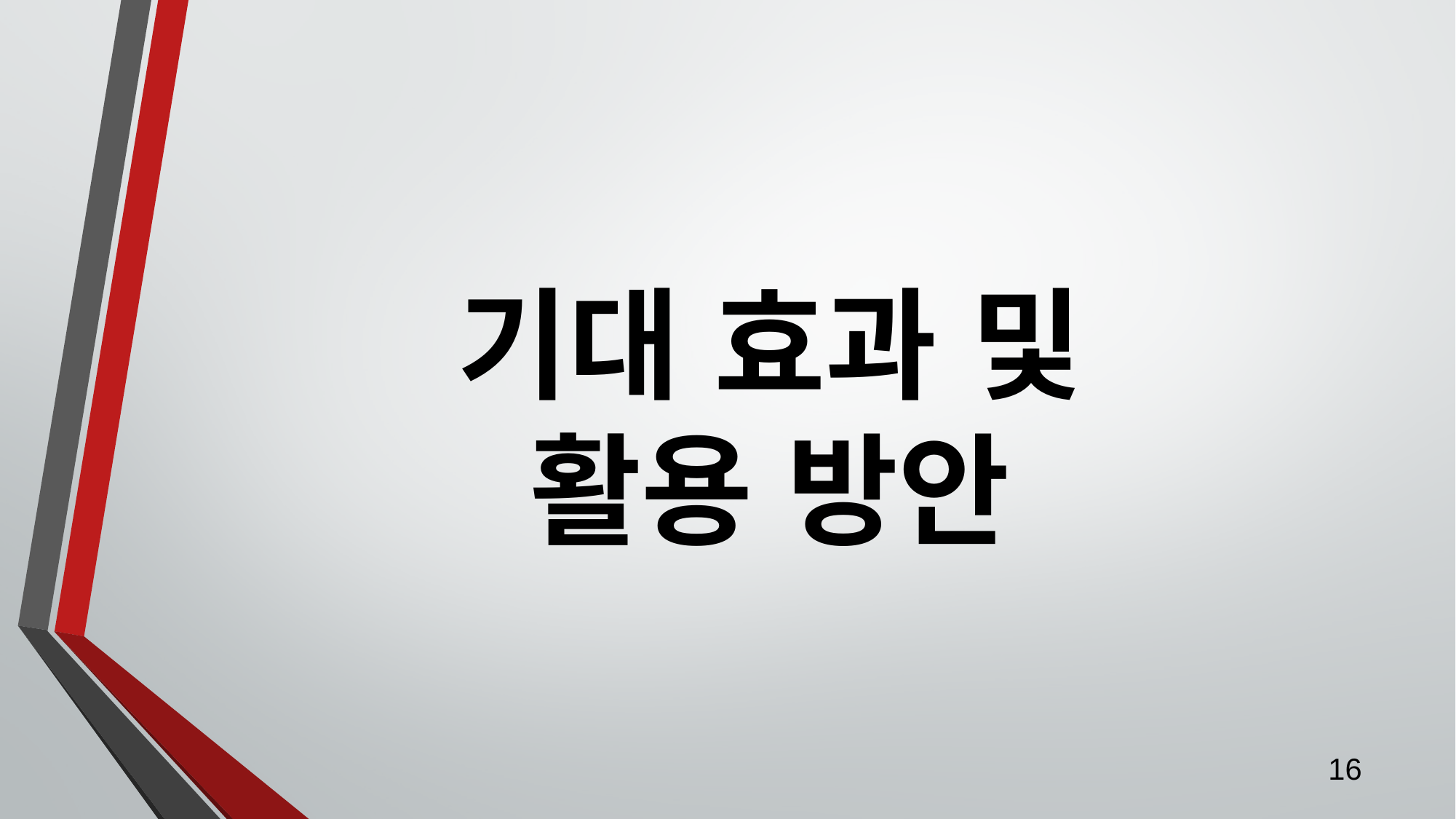

# 기대 효과 및 활용 방안
16